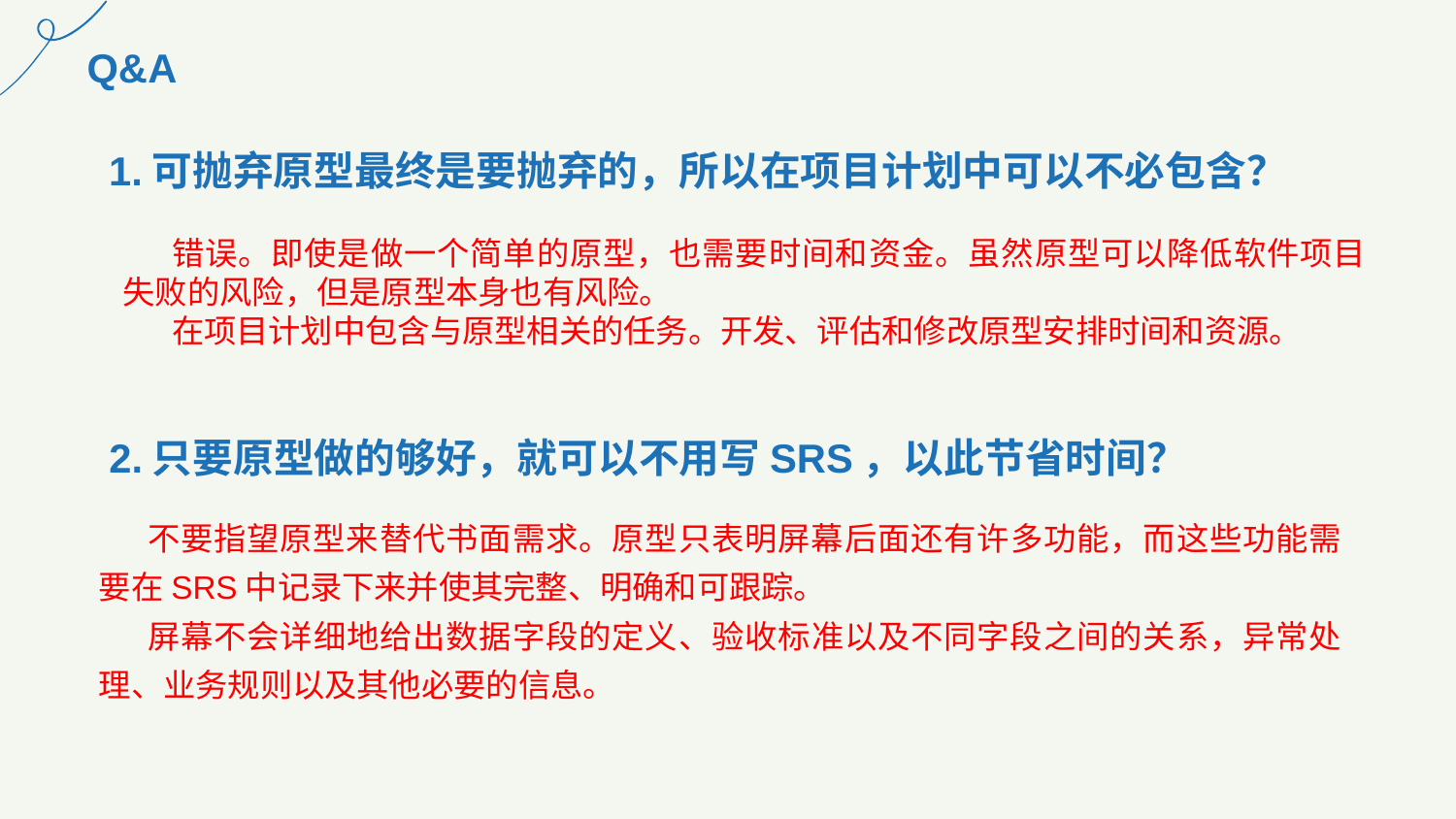

Q&A
1.可抛弃原型最终是要抛弃的，所以在项目计划中可以不必包含？
错误。即使是做一个简单的原型，也需要时间和资金。虽然原型可以降低软件项目失败的风险，但是原型本身也有风险。
在项目计划中包含与原型相关的任务。开发、评估和修改原型安排时间和资源。
2.只要原型做的够好，就可以不用写SRS，以此节省时间？
不要指望原型来替代书面需求。原型只表明屏幕后面还有许多功能，而这些功能需要在SRS中记录下来并使其完整、明确和可跟踪。
屏幕不会详细地给出数据字段的定义、验收标准以及不同字段之间的关系，异常处理、业务规则以及其他必要的信息。